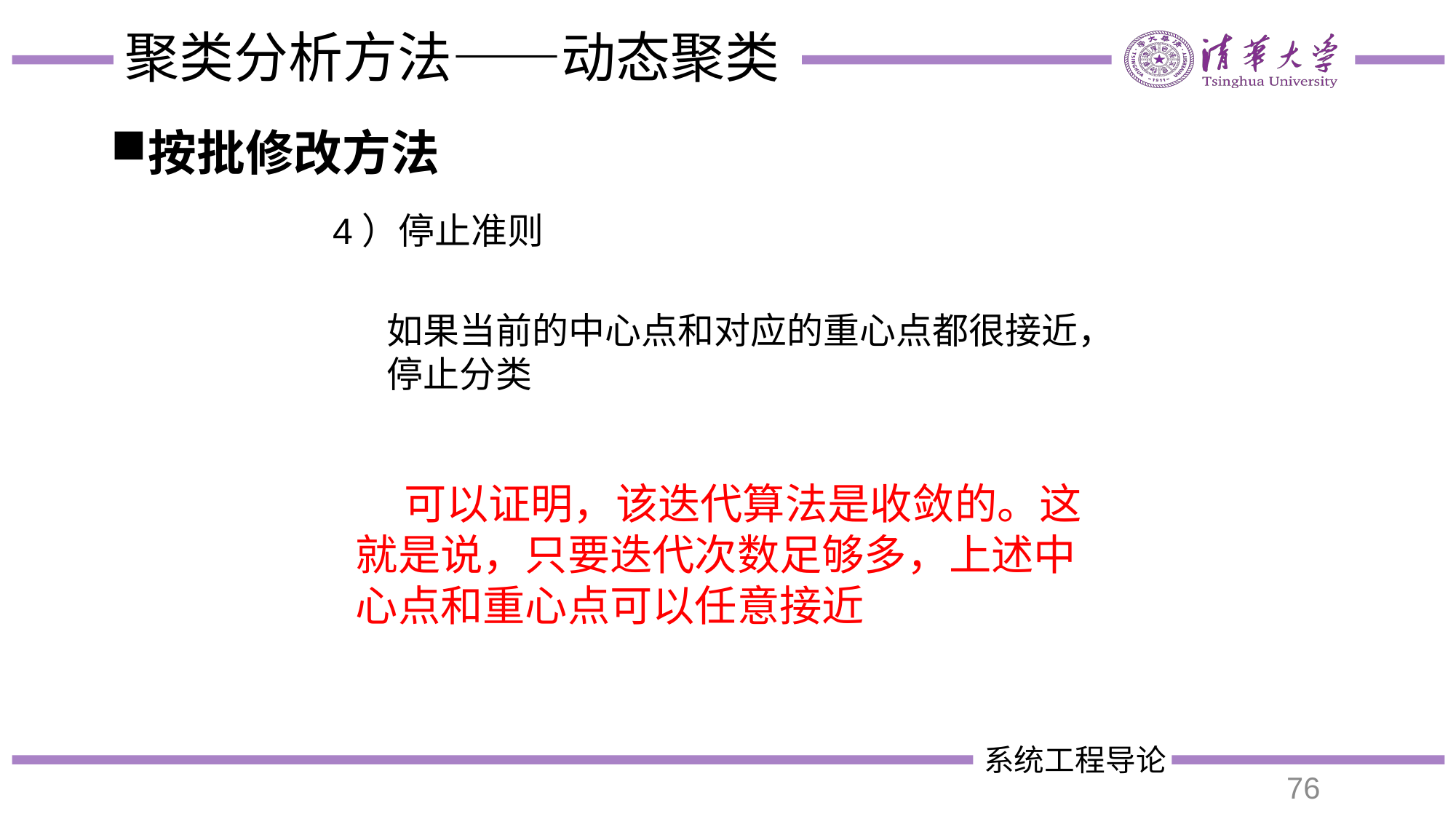

# 聚类分析方法——动态聚类
按批修改方法
4）停止准则
如果当前的中心点和对应的重心点都很接近，停止分类
    可以证明，该迭代算法是收敛的。这就是说，只要迭代次数足够多，上述中心点和重心点可以任意接近
76